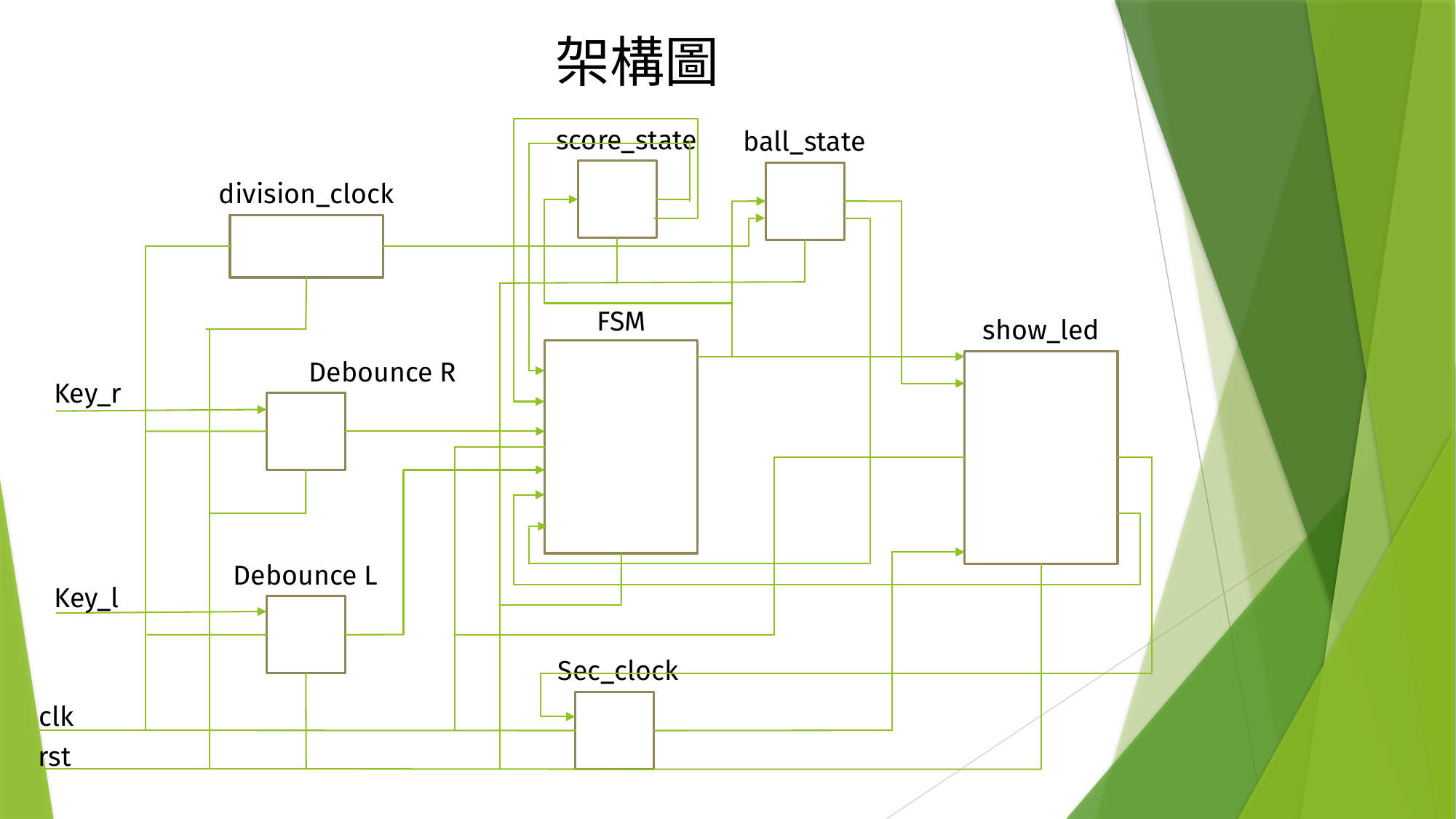

# 架構圖
score_state

ball_state

division_clock

FSM

show_led

Debounce R

Key_r
Debounce L

Key_l
Sec_clock

clk
rst